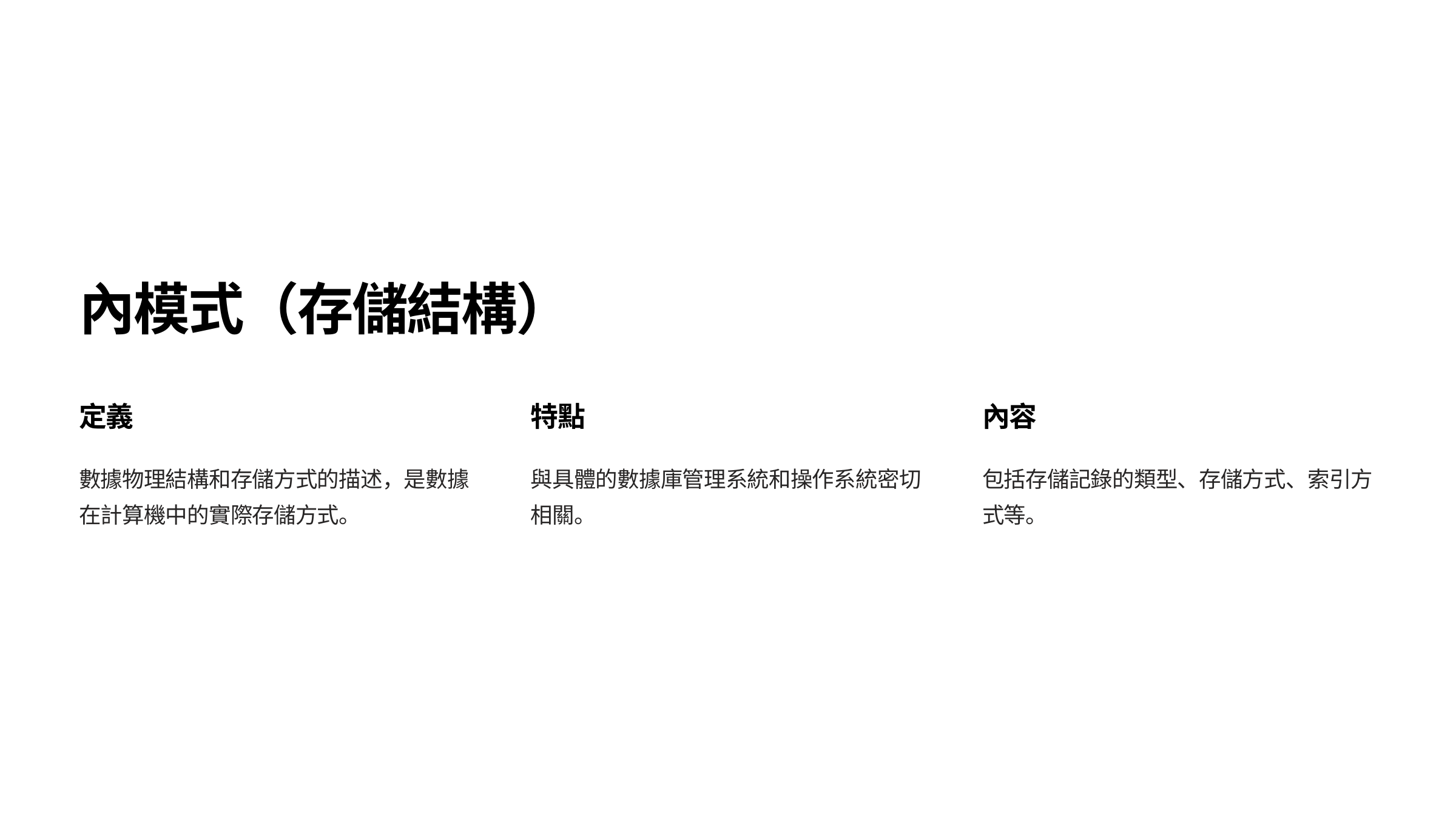

內模式（存儲結構）
定義
特點
內容
數據物理結構和存儲方式的描述，是數據在計算機中的實際存儲方式。
與具體的數據庫管理系統和操作系統密切相關。
包括存儲記錄的類型、存儲方式、索引方式等。